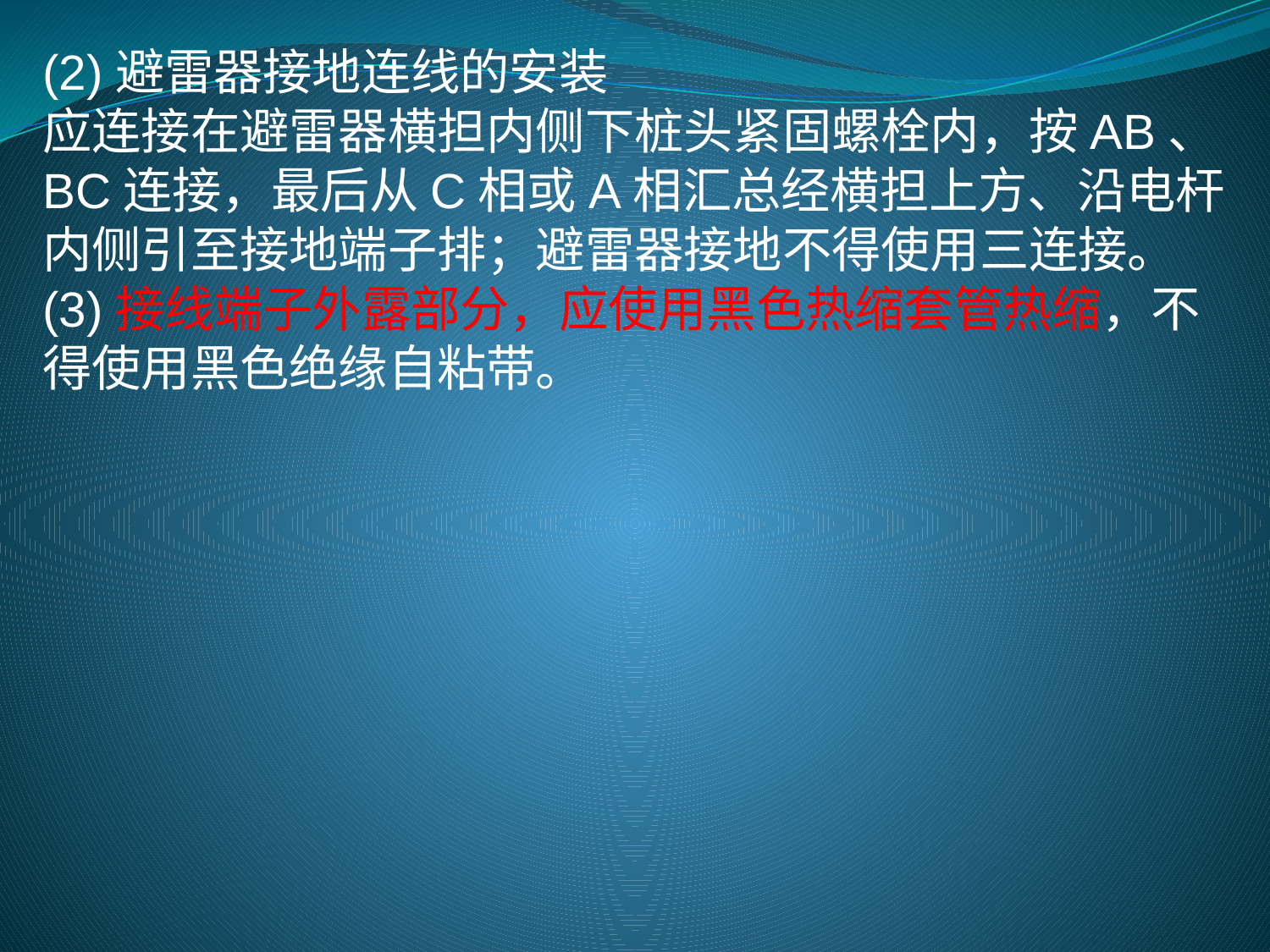

(2)避雷器接地连线的安装
应连接在避雷器横担内侧下桩头紧固螺栓内，按AB、BC连接，最后从C相或A相汇总经横担上方、沿电杆内侧引至接地端子排；避雷器接地不得使用三连接。
(3)接线端子外露部分，应使用黑色热缩套管热缩，不得使用黑色绝缘自粘带。